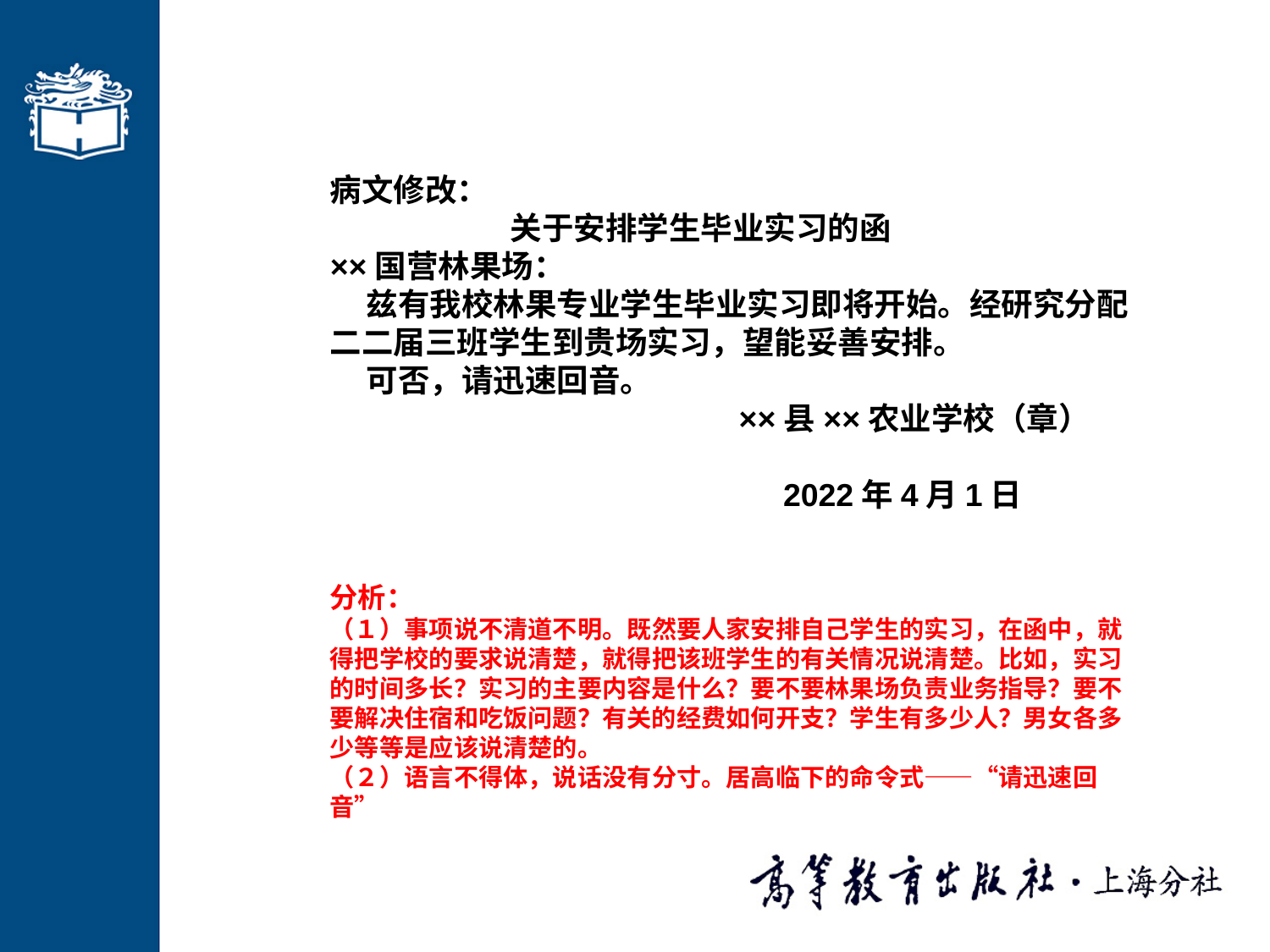

病文修改：
                        关于安排学生毕业实习的函
××国营林果场：
    兹有我校林果专业学生毕业实习即将开始。经研究分配二二届三班学生到贵场实习，望能妥善安排。
    可否，请迅速回音。
                                              ××县××农业学校（章）
                                                   2022年4月1日

分析：
（１）事项说不清道不明。既然要人家安排自己学生的实习，在函中，就得把学校的要求说清楚，就得把该班学生的有关情况说清楚。比如，实习的时间多长？实习的主要内容是什么？要不要林果场负责业务指导？要不要解决住宿和吃饭问题？有关的经费如何开支？学生有多少人？男女各多少等等是应该说清楚的。
（２）语言不得体，说话没有分寸。居高临下的命令式——“请迅速回音”